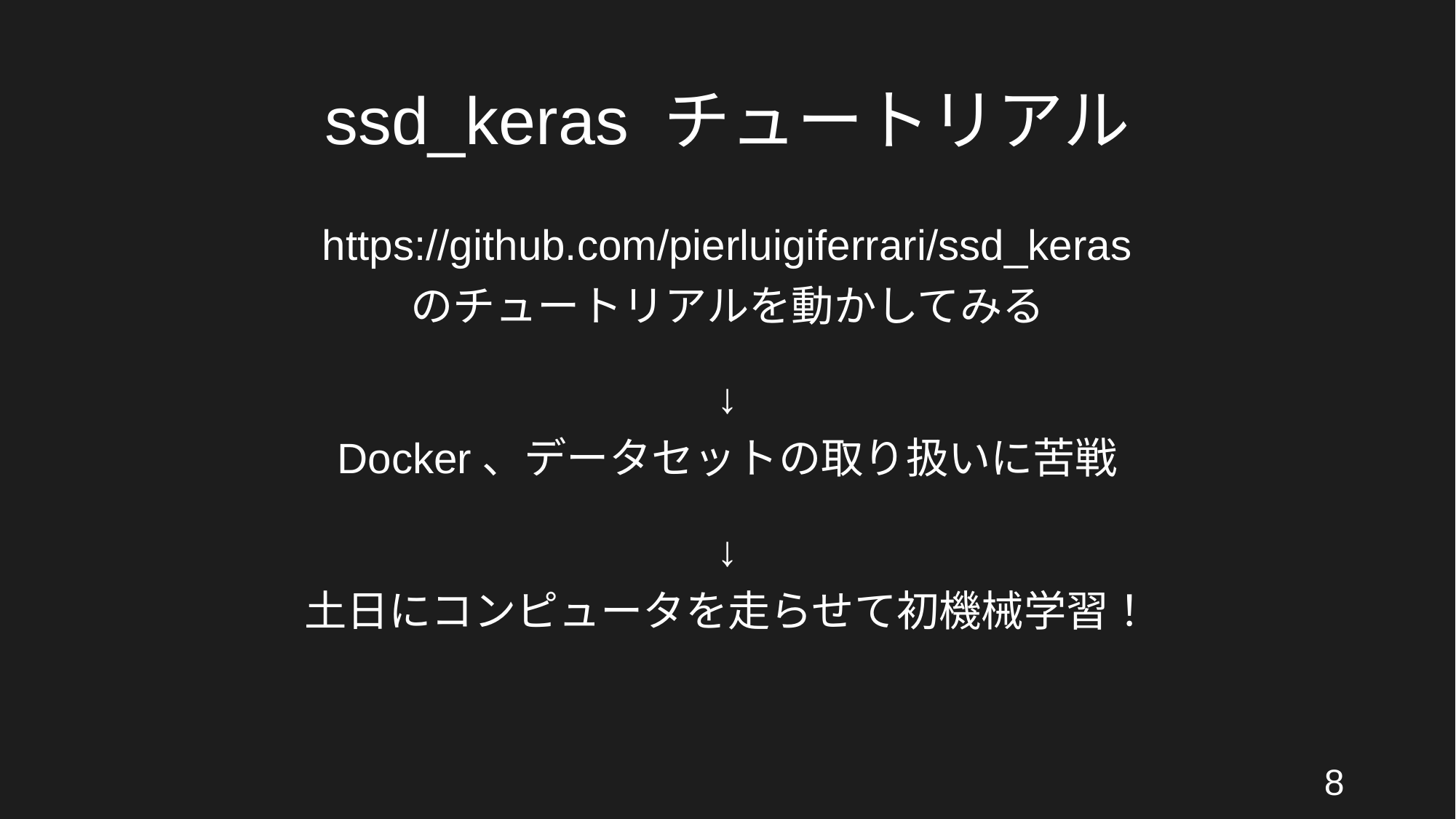

# ssd_keras チュートリアル
https://github.com/pierluigiferrari/ssd_keras
のチュートリアルを動かしてみる
↓
Docker、データセットの取り扱いに苦戦
↓
土日にコンピュータを走らせて初機械学習！
8